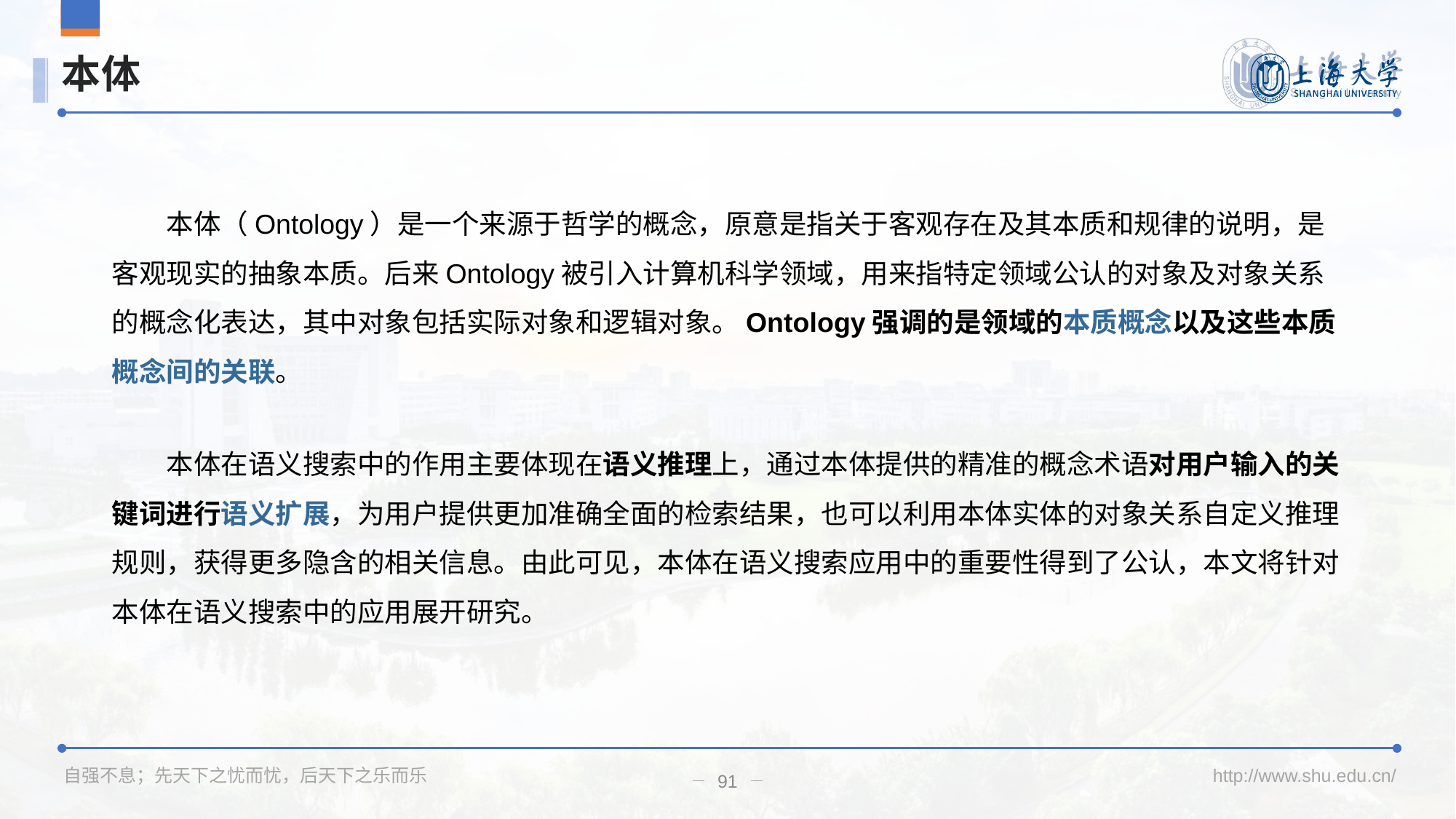

# 本体
本体（Ontology）是一个来源于哲学的概念，原意是指关于客观存在及其本质和规律的说明，是客观现实的抽象本质。后来Ontology被引入计算机科学领域，用来指特定领域公认的对象及对象关系的概念化表达，其中对象包括实际对象和逻辑对象。Ontology强调的是领域的本质概念以及这些本质概念间的关联。
本体在语义搜索中的作用主要体现在语义推理上，通过本体提供的精准的概念术语对用户输入的关键词进行语义扩展，为用户提供更加准确全面的检索结果，也可以利用本体实体的对象关系自定义推理规则，获得更多隐含的相关信息。由此可见，本体在语义搜索应用中的重要性得到了公认，本文将针对本体在语义搜索中的应用展开研究。
91